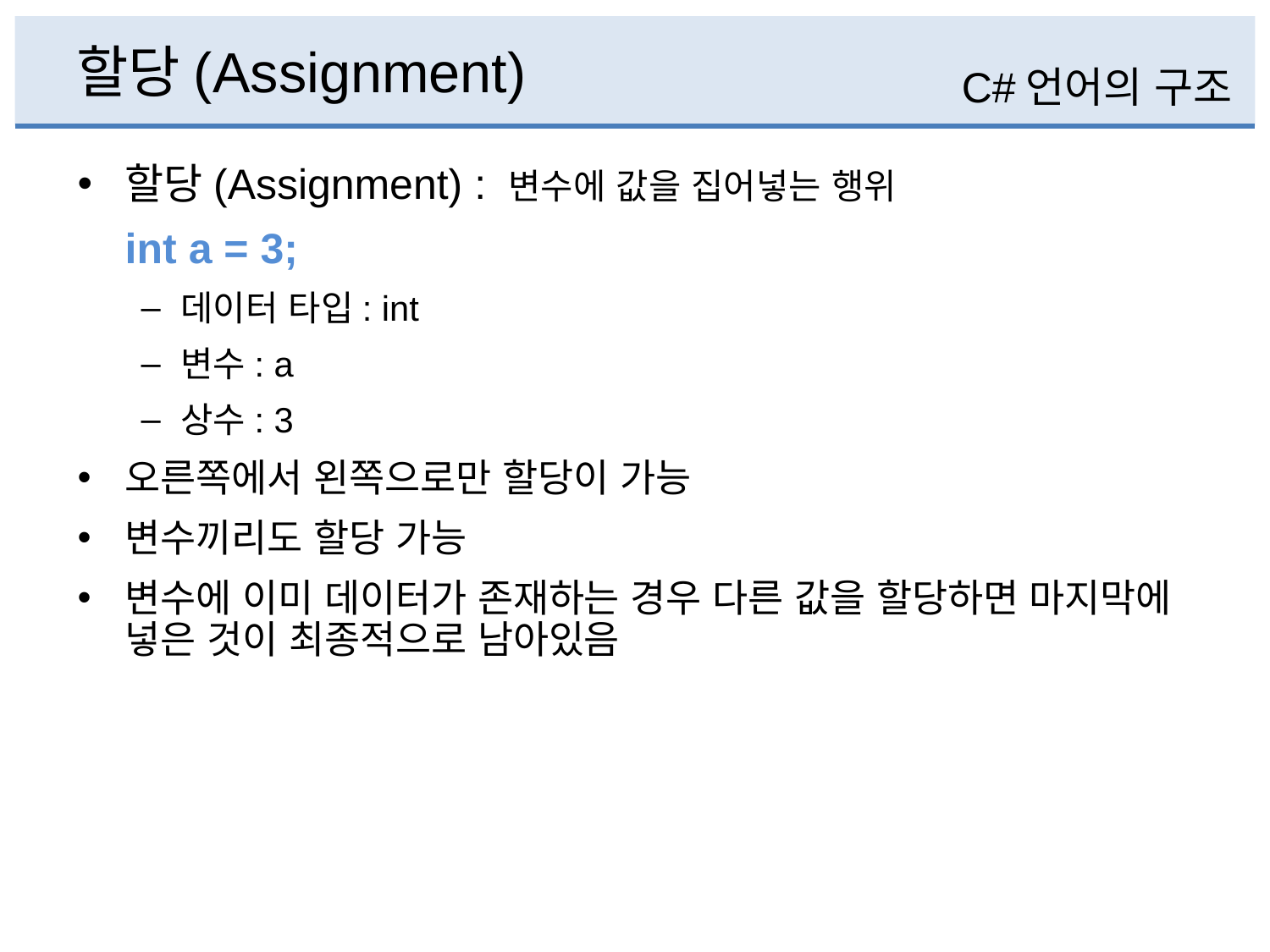

# 할당(Assignment)
C#언어의 구조
할당(Assignment) : 변수에 값을 집어넣는 행위
    int a = 3;
데이터 타입: int
변수: a
상수: 3
오른쪽에서 왼쪽으로만 할당이 가능
변수끼리도 할당 가능
변수에 이미 데이터가 존재하는 경우 다른 값을 할당하면 마지막에 넣은 것이 최종적으로 남아있음